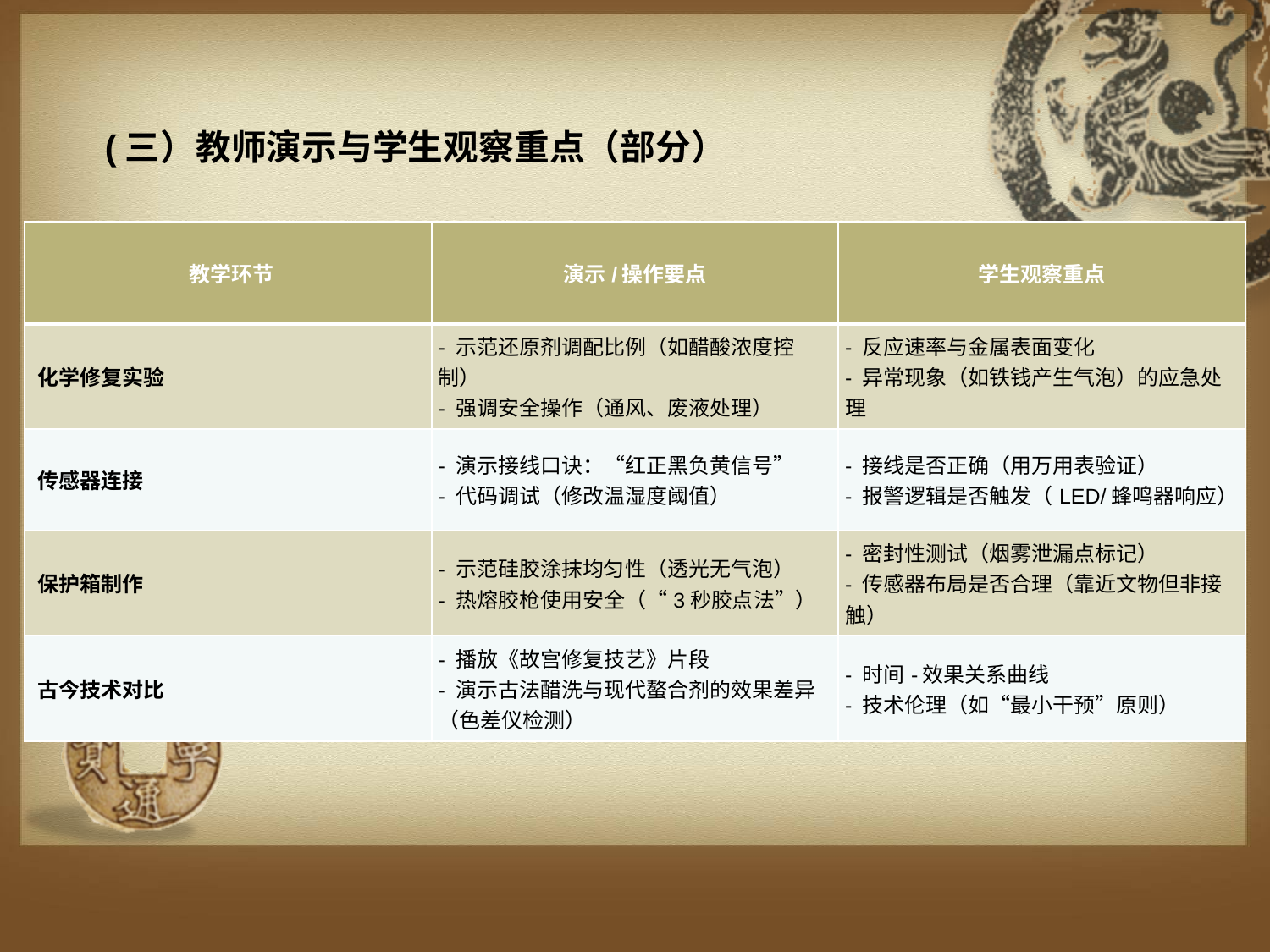

(三）教师演示与学生观察重点（部分）

| 教学环节 | 演示/操作要点 | 学生观察重点 |
| --- | --- | --- |
| 化学修复实验 | - 示范还原剂调配比例（如醋酸浓度控制） - 强调安全操作（通风、废液处理） | - 反应速率与金属表面变化 - 异常现象（如铁钱产生气泡）的应急处理 |
| 传感器连接 | - 演示接线口诀：“红正黑负黄信号” - 代码调试（修改温湿度阈值） | - 接线是否正确（用万用表验证） - 报警逻辑是否触发（LED/蜂鸣器响应） |
| 保护箱制作 | - 示范硅胶涂抹均匀性（透光无气泡） - 热熔胶枪使用安全（“3秒胶点法”） | - 密封性测试（烟雾泄漏点标记） - 传感器布局是否合理（靠近文物但非接触） |
| 古今技术对比 | - 播放《故宫修复技艺》片段 - 演示古法醋洗与现代螯合剂的效果差异（色差仪检测） | - 时间-效果关系曲线 - 技术伦理（如“最小干预”原则） |